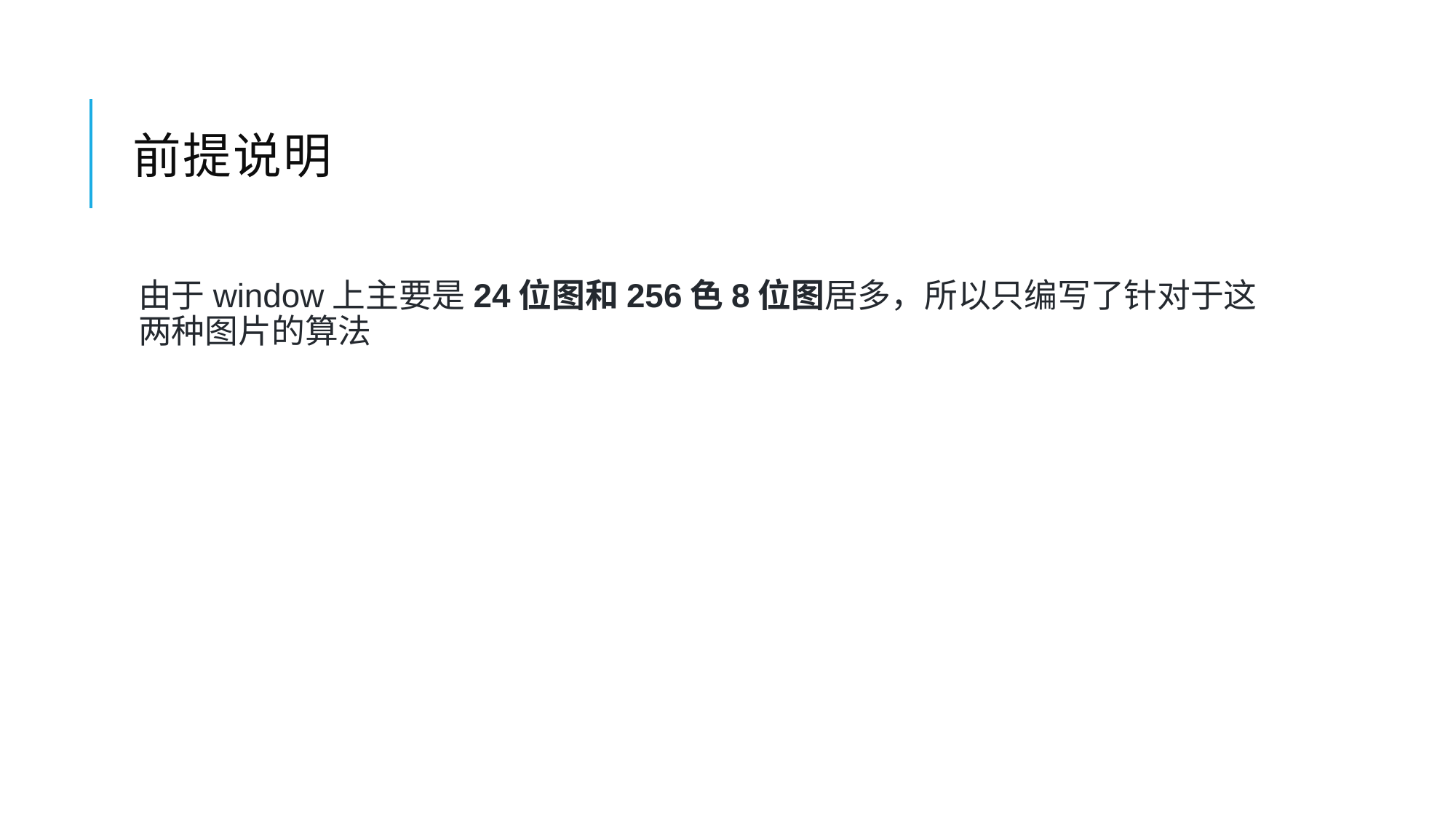

# 前提说明
由于window上主要是24位图和256色8位图居多，所以只编写了针对于这两种图片的算法